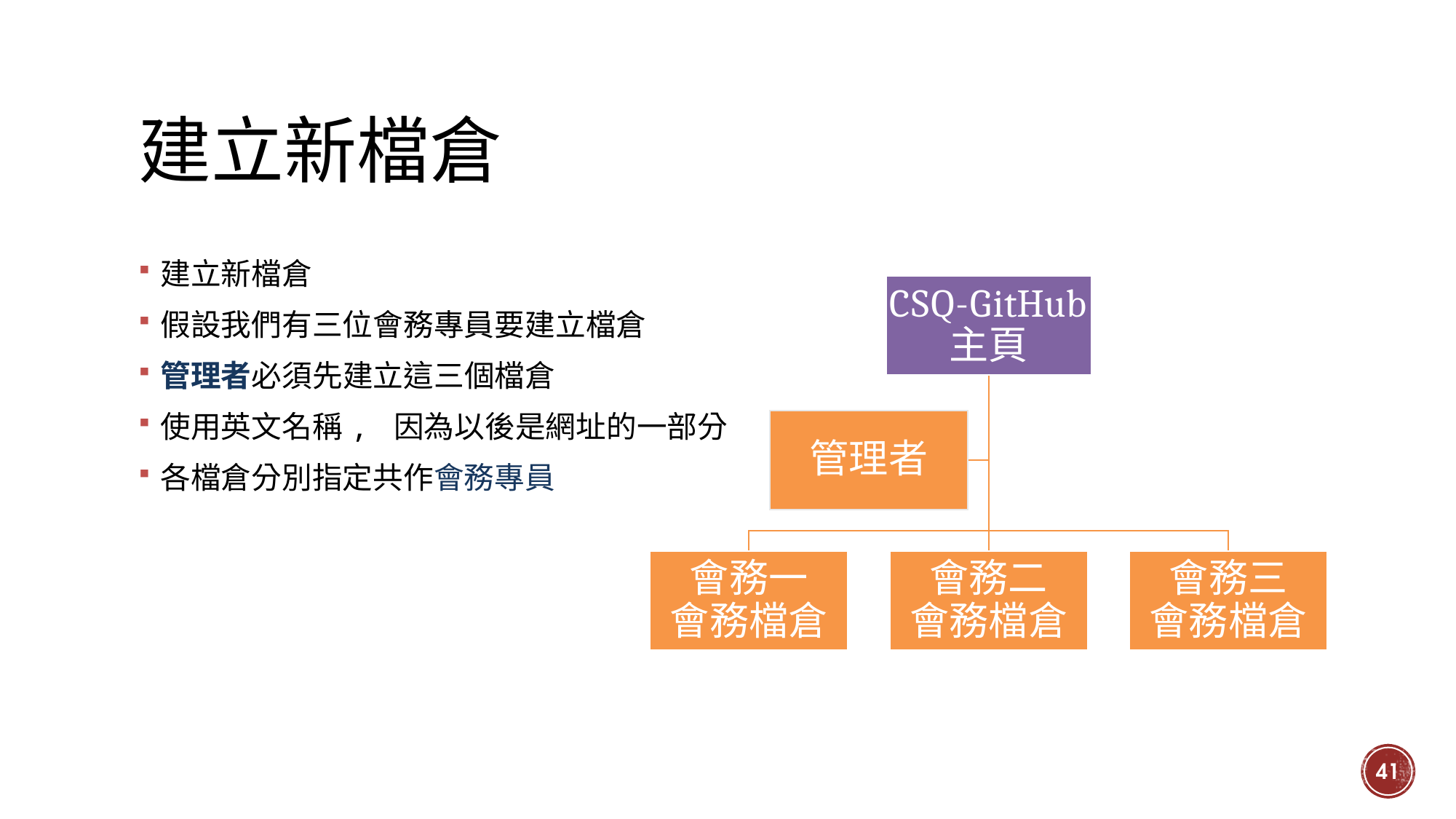

# 建立新檔倉
建立新檔倉
假設我們有三位會務專員要建立檔倉
管理者必須先建立這三個檔倉
使用英文名稱, 因為以後是網址的一部分
各檔倉分別指定共作會務專員
CSQ-GitHub主頁
會務一
會務檔倉
會務二
會務檔倉
會務三
會務檔倉
管理者
41